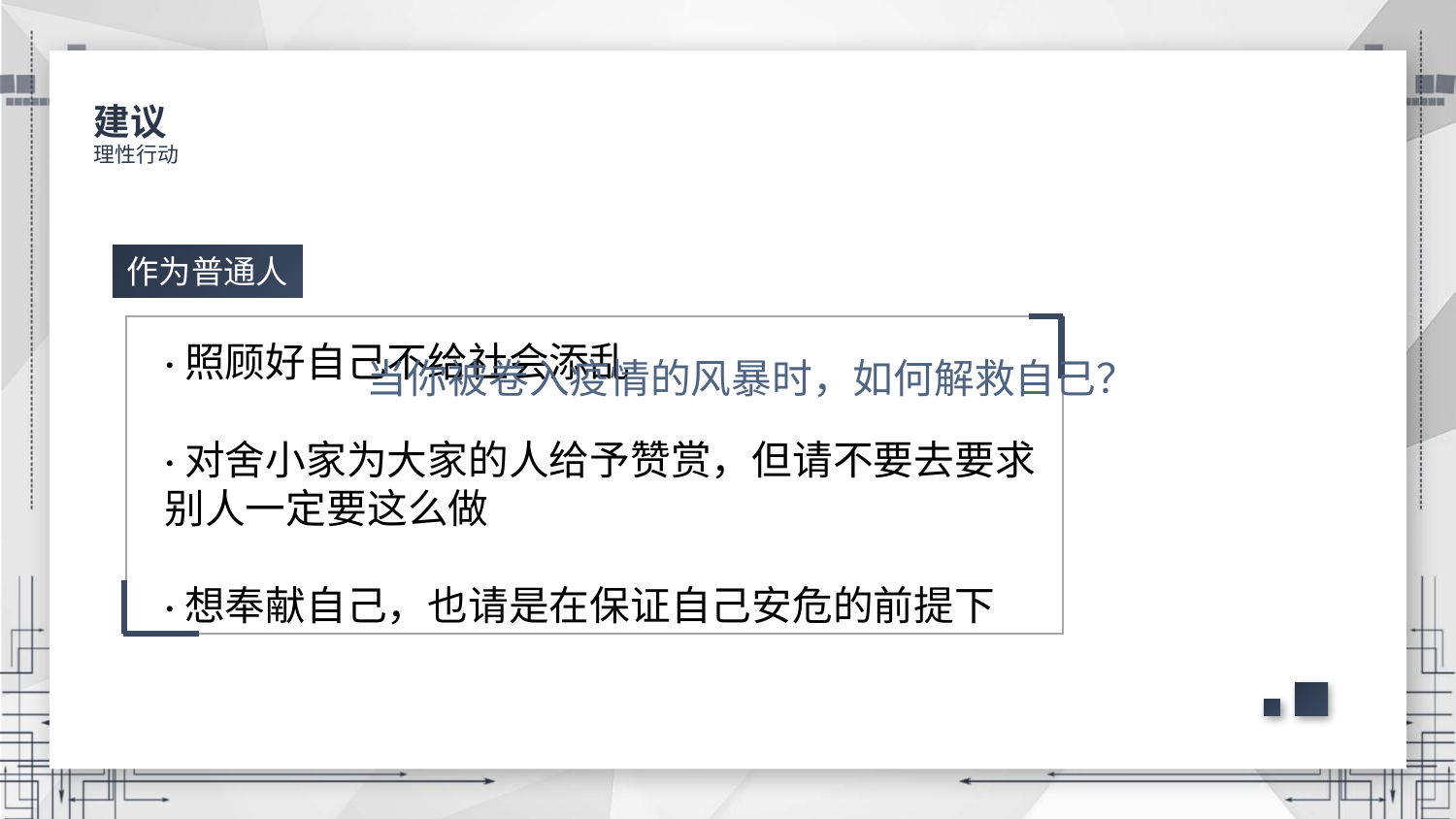

建议
理性行动
作为普通人

·照顾好自己不给社会添乱

·对舍小家为大家的人给予赞赏，但请不要去要求别人一定要这么做

·想奉献自己，也请是在保证自己安危的前提下
当你被卷入疫情的风暴时，如何解救自己？